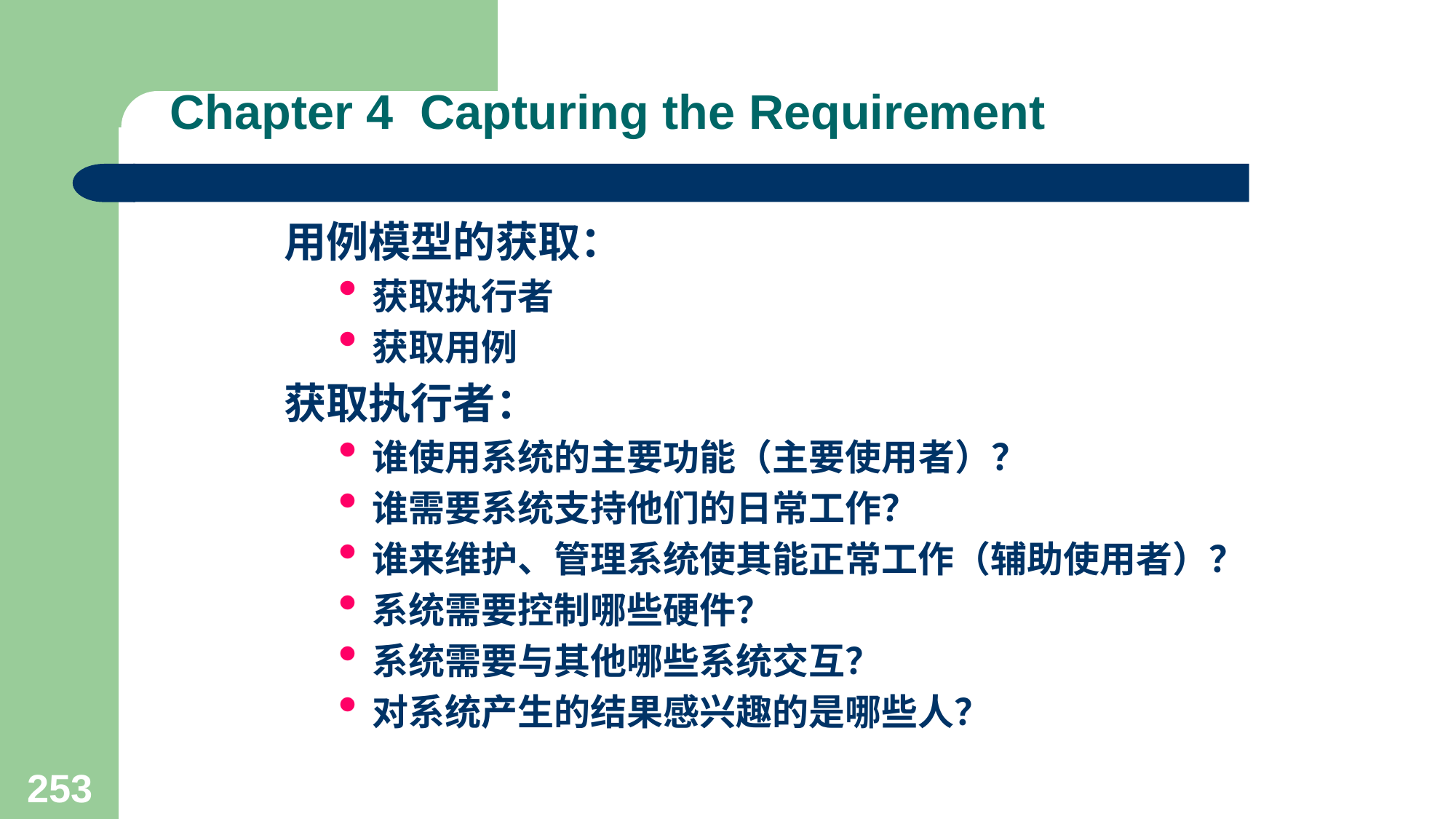

# Chapter 4  Capturing the Requirement
用例模型的获取：
获取执行者
获取用例
获取执行者：
谁使用系统的主要功能（主要使用者）？
谁需要系统支持他们的日常工作？
谁来维护、管理系统使其能正常工作（辅助使用者）？
系统需要控制哪些硬件？
系统需要与其他哪些系统交互？
对系统产生的结果感兴趣的是哪些人？
253